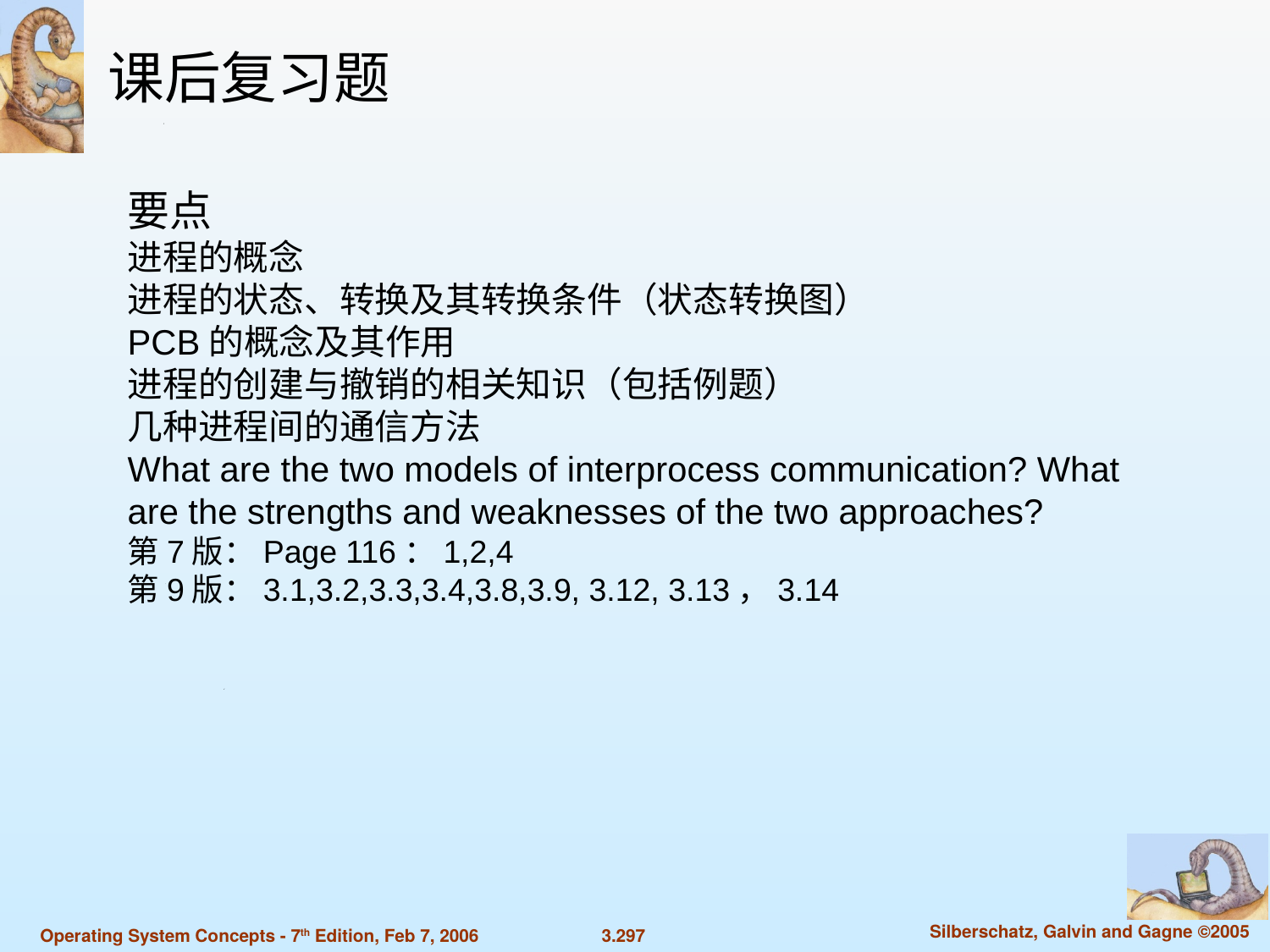

课后复习题
要点
进程的概念
进程的状态、转换及其转换条件（状态转换图）
PCB的概念及其作用
进程的创建与撤销的相关知识（包括例题）
几种进程间的通信方法
What are the two models of interprocess communication? What are the strengths and weaknesses of the two approaches?
第7版：Page 116：1,2,4
第9版：3.1,3.2,3.3,3.4,3.8,3.9, 3.12, 3.13，3.14